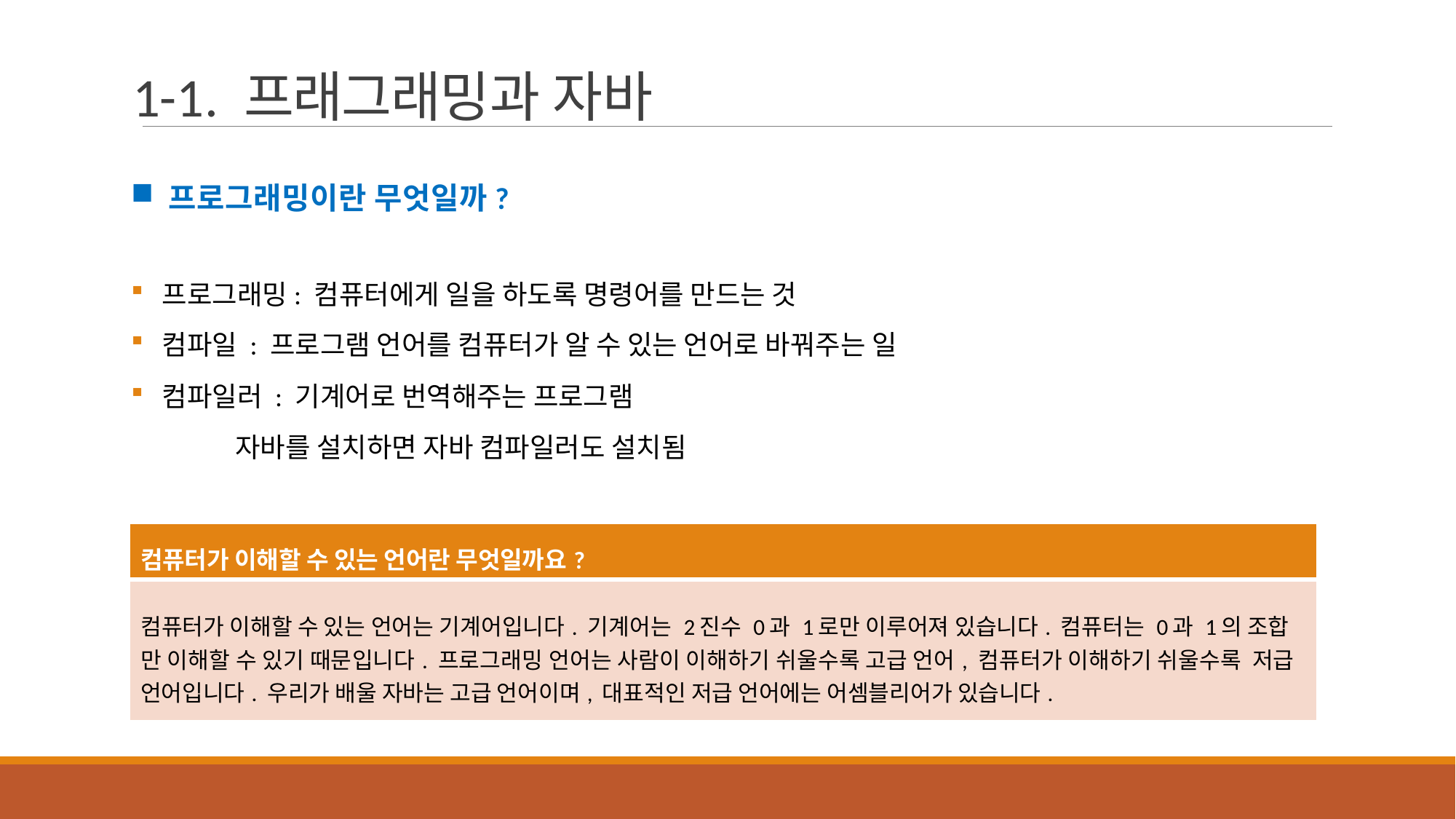

# 1-1. 프래그래밍과 자바
프로그래밍이란 무엇일까?

 프로그래밍: 컴퓨터에게 일을 하도록 명령어를 만드는 것
 컴파일 : 프로그램 언어를 컴퓨터가 알 수 있는 언어로 바꿔주는 일
 컴파일러 : 기계어로 번역해주는 프로그램
                자바를 설치하면 자바 컴파일러도 설치됨
| 컴퓨터가 이해할 수 있는 언어란 무엇일까요? |
| --- |
| 컴퓨터가 이해할 수 있는 언어는 기계어입니다. 기계어는 2진수 0과 1로만 이루어져 있습니다. 컴퓨터는 0과 1의 조합 만 이해할 수 있기 때문입니다. 프로그래밍 언어는 사람이 이해하기 쉬울수록 고급 언어, 컴퓨터가 이해하기 쉬울수록 저급 언어입니다. 우리가 배울 자바는 고급 언어이며, 대표적인 저급 언어에는 어셈블리어가 있습니다. |